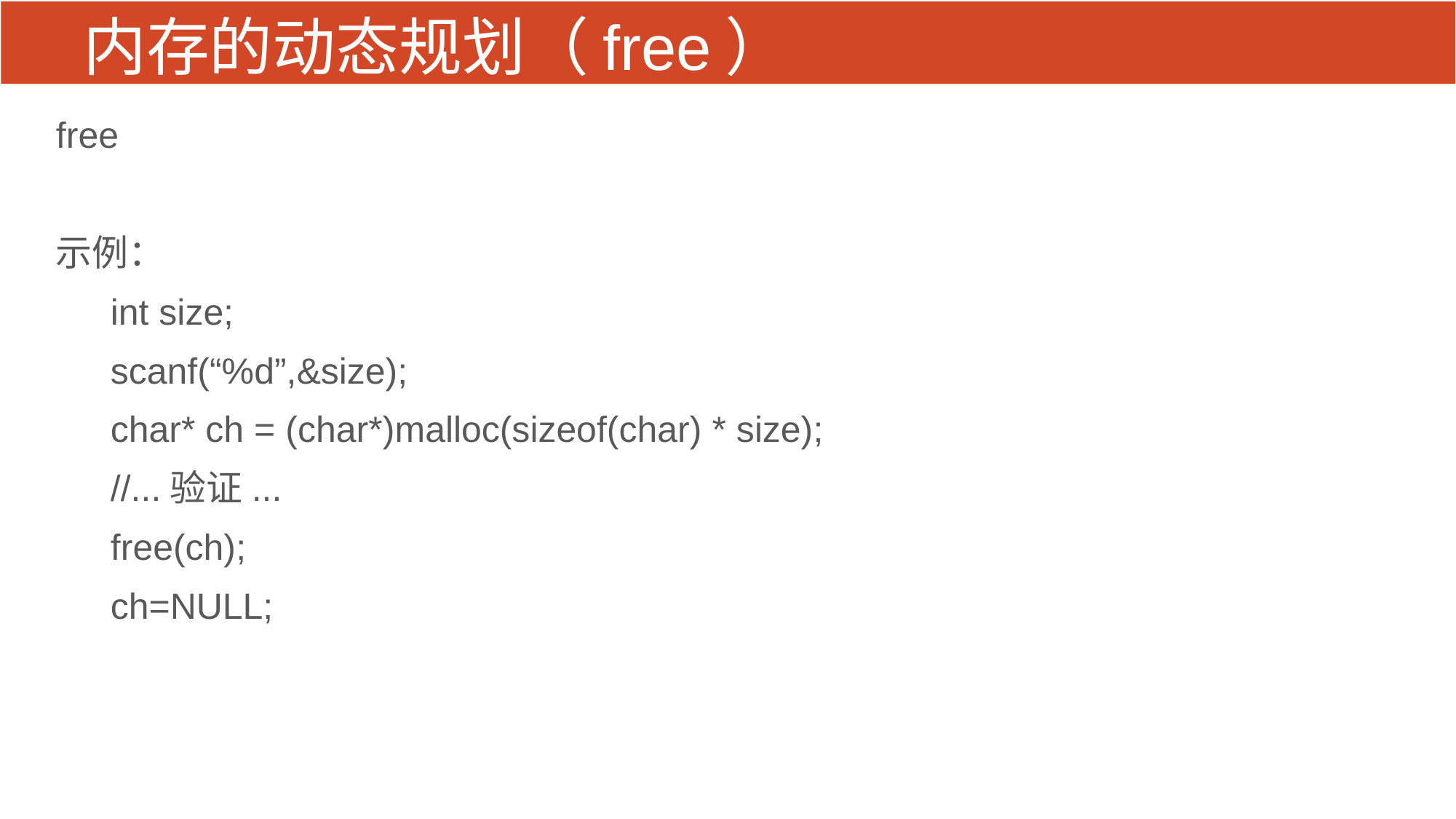

# 内存的动态规划（free）
free

示例：
int size;
scanf(“%d”,&size);
char* ch = (char*)malloc(sizeof(char) * size);
//...验证...
free(ch);
ch=NULL;